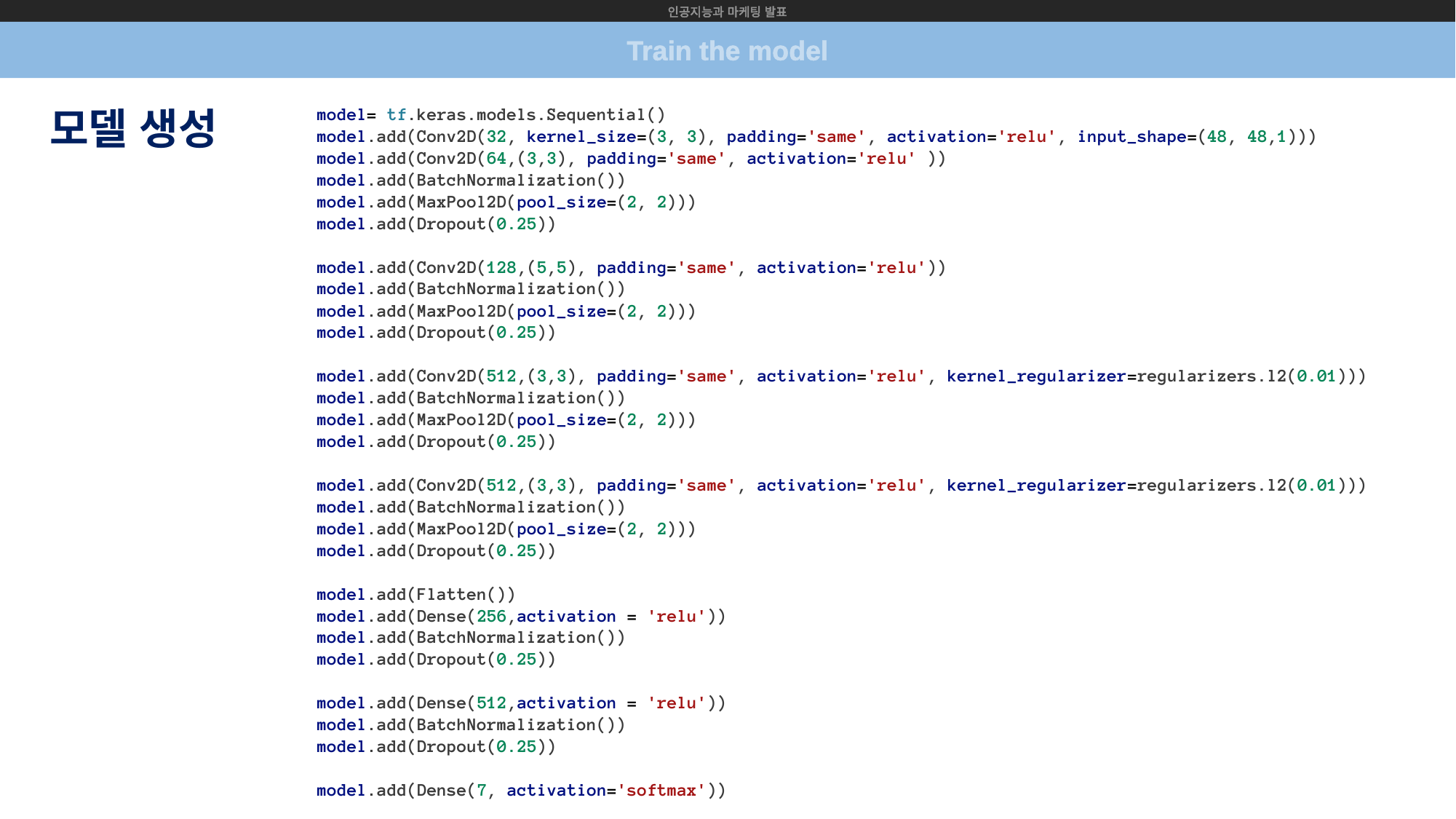

인공지능과 마케팅 발표

Train the model
모델 생성

model= tf.keras.models.Sequential()
model.add(Conv2D(32, kernel_size=(3, 3), padding='same', activation='relu', input_shape=(48, 48,1)))
model.add(Conv2D(64,(3,3), padding='same', activation='relu' ))
model.add(BatchNormalization())
model.add(MaxPool2D(pool_size=(2, 2)))
model.add(Dropout(0.25))
model.add(Conv2D(128,(5,5), padding='same', activation='relu'))
model.add(BatchNormalization())
model.add(MaxPool2D(pool_size=(2, 2)))
model.add(Dropout(0.25))

model.add(Conv2D(512,(3,3), padding='same', activation='relu', kernel_regularizer=regularizers.l2(0.01)))
model.add(BatchNormalization())
model.add(MaxPool2D(pool_size=(2, 2)))
model.add(Dropout(0.25))
model.add(Conv2D(512,(3,3), padding='same', activation='relu', kernel_regularizer=regularizers.l2(0.01)))
model.add(BatchNormalization())
model.add(MaxPool2D(pool_size=(2, 2)))
model.add(Dropout(0.25))
model.add(Flatten())
model.add(Dense(256,activation = 'relu'))
model.add(BatchNormalization())
model.add(Dropout(0.25))

model.add(Dense(512,activation = 'relu'))
model.add(BatchNormalization())
model.add(Dropout(0.25))
model.add(Dense(7, activation='softmax'))